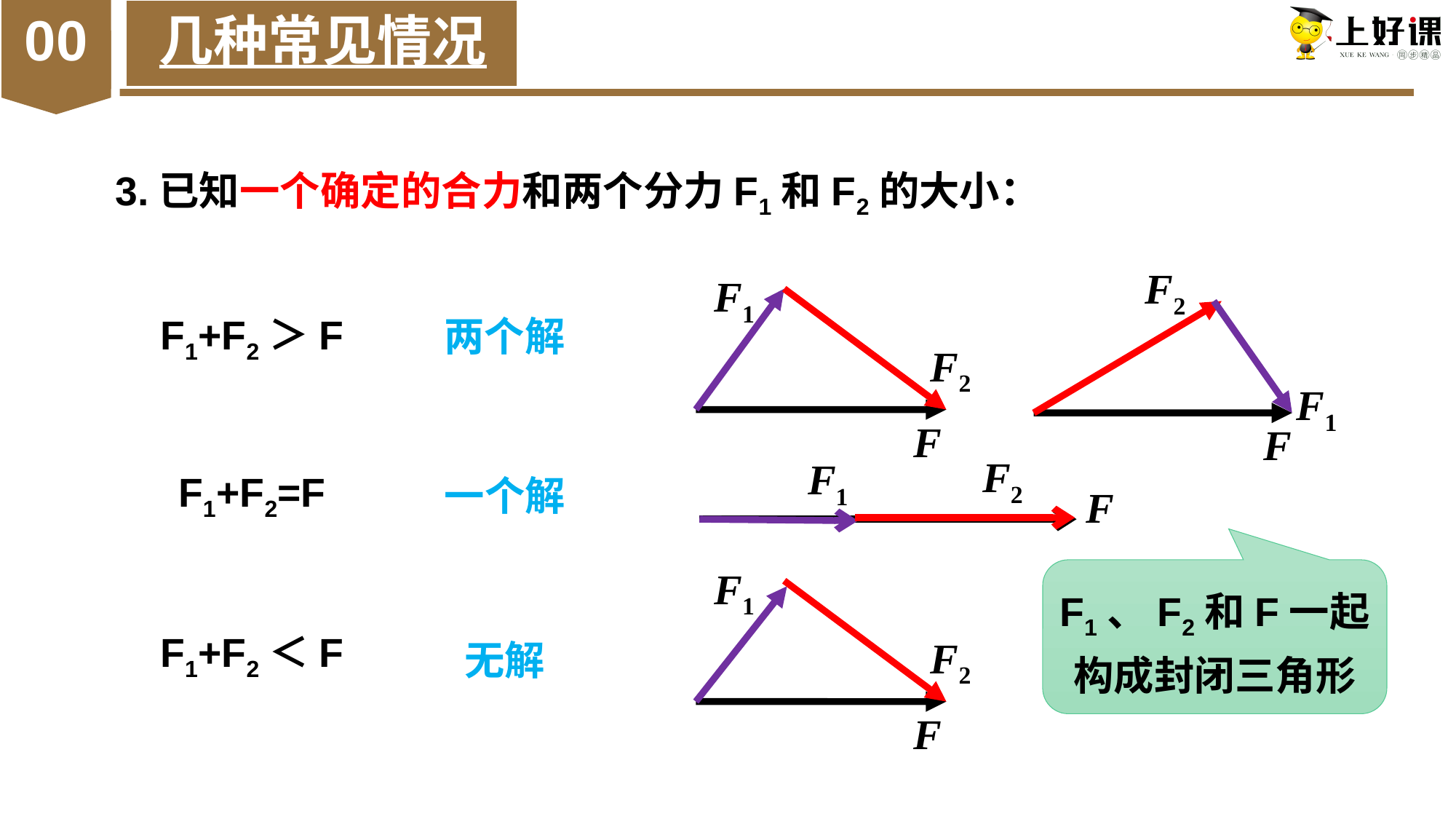

00
几种常见情况

3.已知一个确定的合力和两个分力F1和F2的大小：
F2

F1

F
F1

F2
F
F1+F2＞F
两个解
F2
F1
F1+F2=F
一个解
F
F1

F2
F
F1、F2和F一起构成封闭三角形
F1+F2＜F
无解